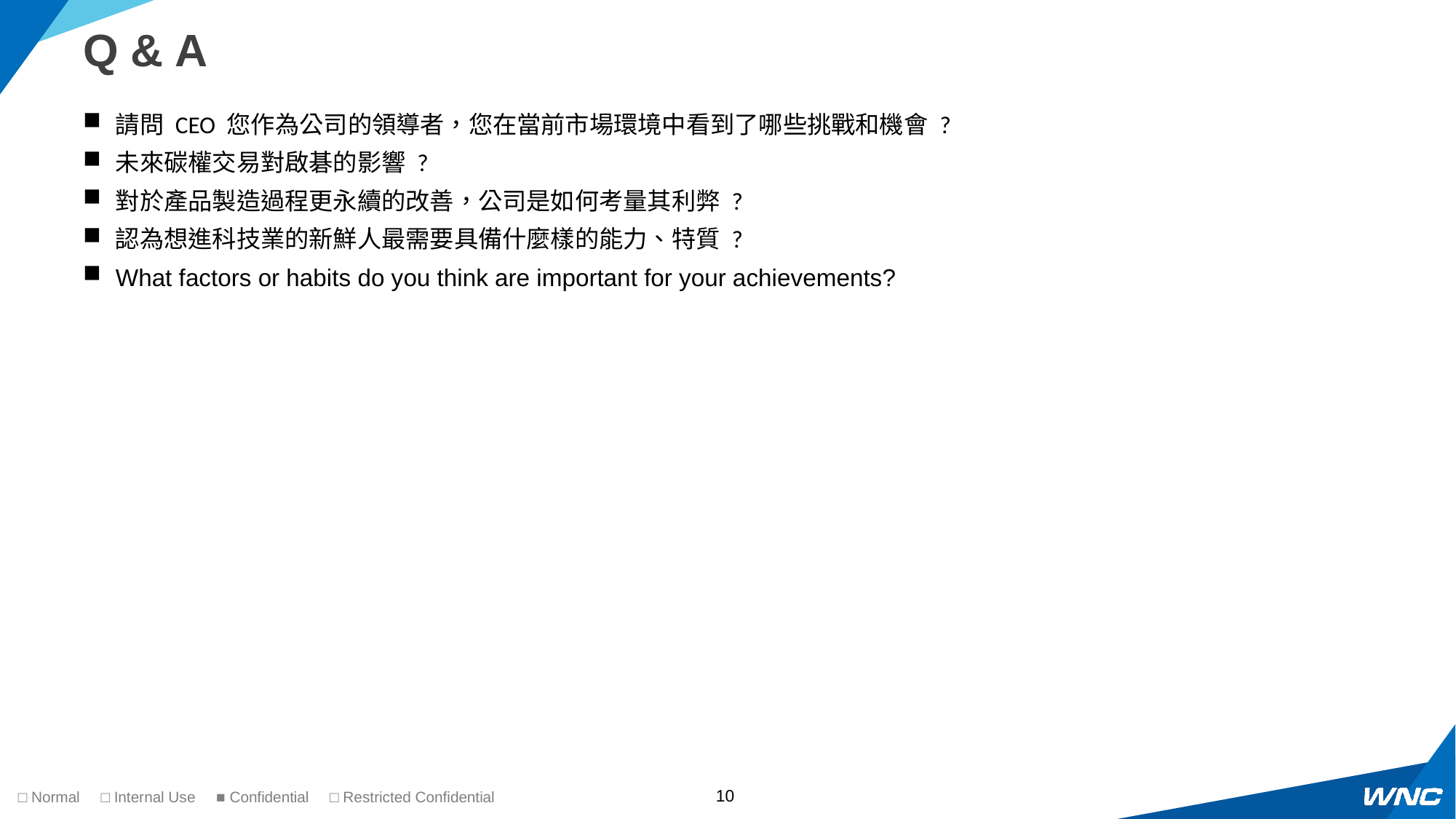

# Q & A
請問 CEO 您作為公司的領導者，您在當前市場環境中看到了哪些挑戰和機會 ?
未來碳權交易對啟碁的影響 ?
對於產品製造過程更永續的改善，公司是如何考量其利弊 ?
認為想進科技業的新鮮人最需要具備什麼樣的能力、特質 ?
What factors or habits do you think are important for your achievements?